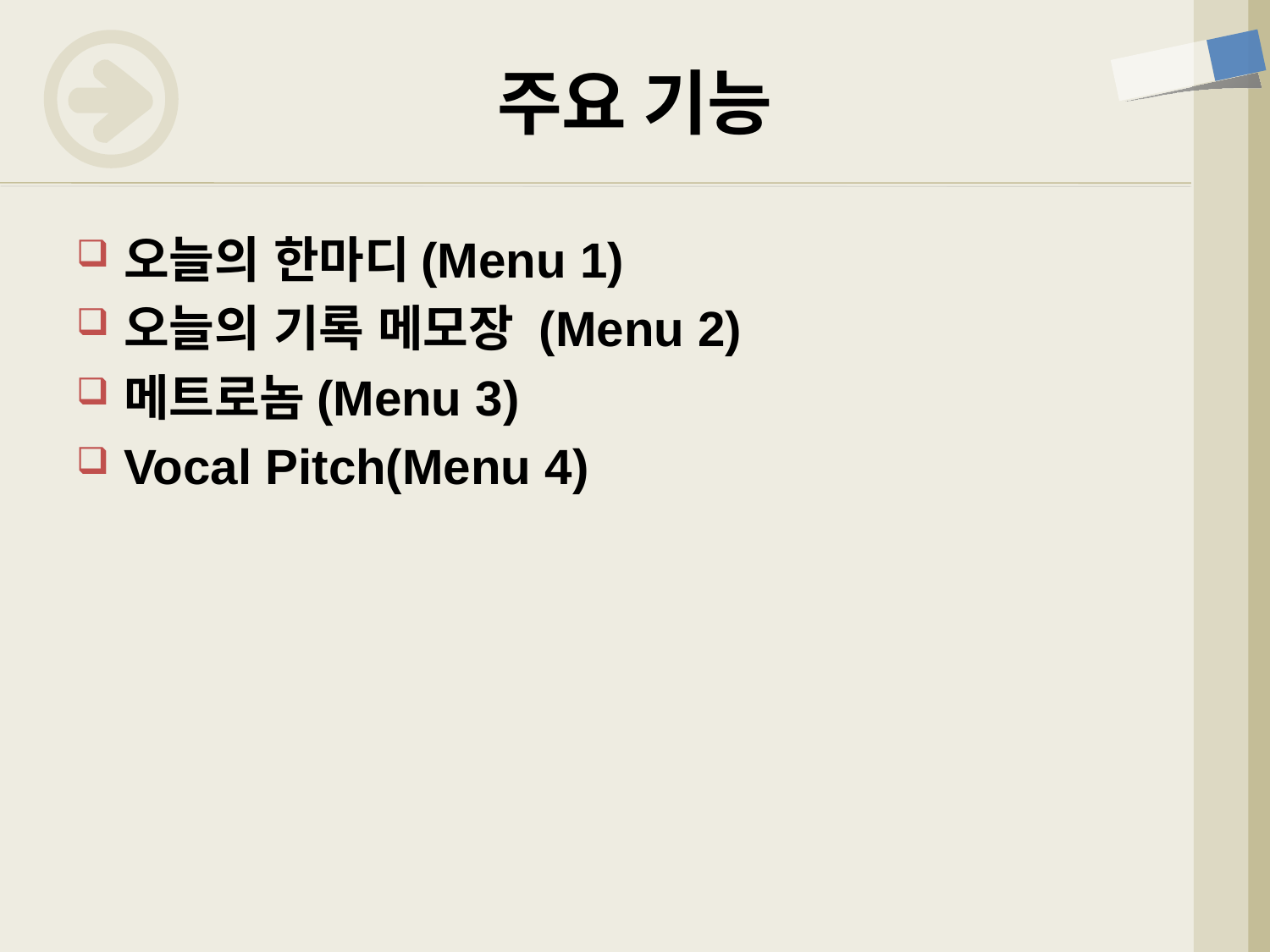

# 주요 기능
오늘의 한마디(Menu 1)
오늘의 기록 메모장 (Menu 2)
메트로놈(Menu 3)
Vocal Pitch(Menu 4)